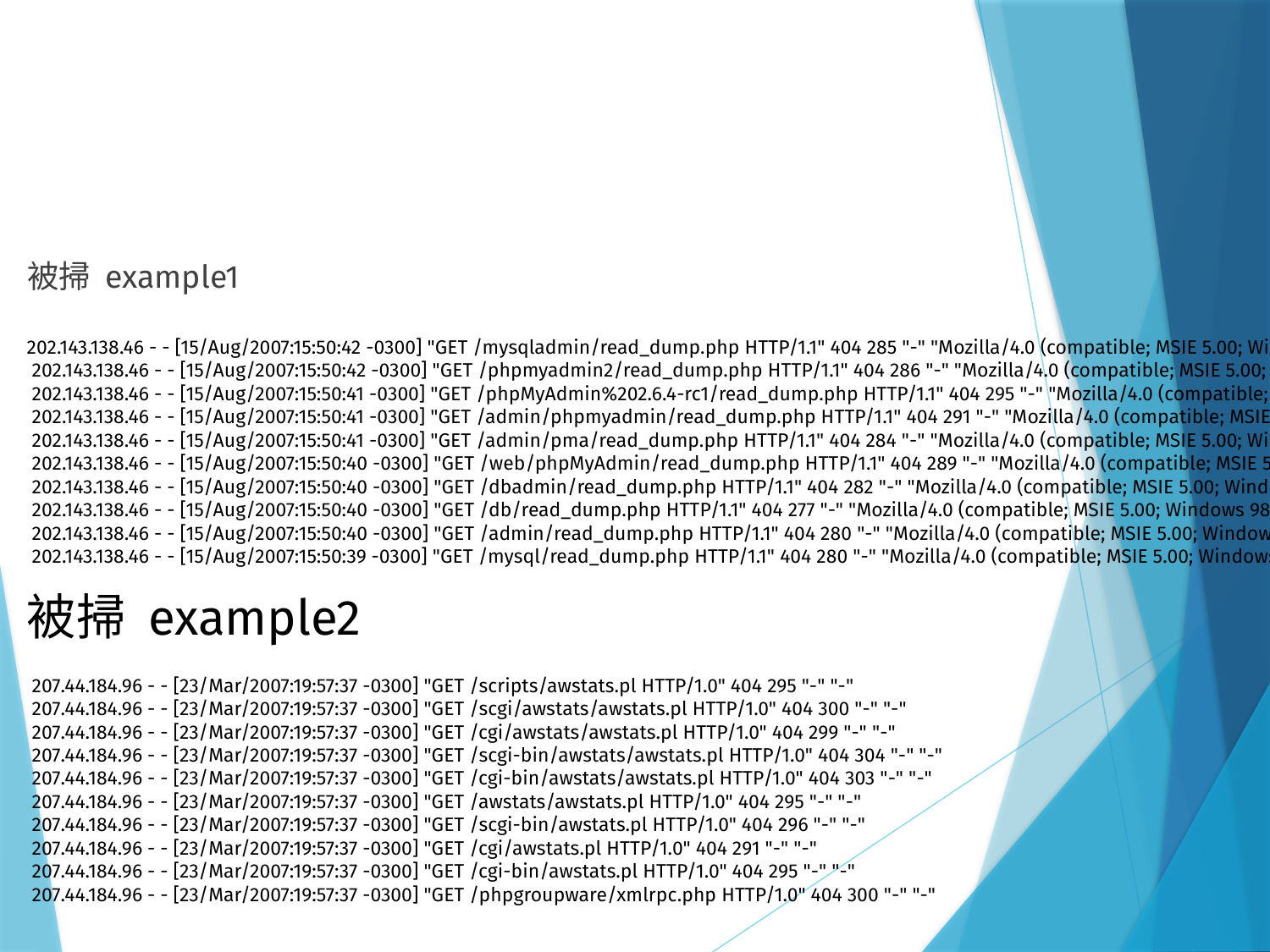

#
被掃 example1

202.143.138.46 - - [15/Aug/2007:15:50:42 -0300] "GET /mysqladmin/read_dump.php HTTP/1.1" 404 285 "-" "Mozilla/4.0 (compatible; MSIE 5.00; Windows 98)"
 202.143.138.46 - - [15/Aug/2007:15:50:42 -0300] "GET /phpmyadmin2/read_dump.php HTTP/1.1" 404 286 "-" "Mozilla/4.0 (compatible; MSIE 5.00; Windows 98)"
 202.143.138.46 - - [15/Aug/2007:15:50:41 -0300] "GET /phpMyAdmin%202.6.4-rc1/read_dump.php HTTP/1.1" 404 295 "-" "Mozilla/4.0 (compatible; MSIE 5.00; Windows 98)"
 202.143.138.46 - - [15/Aug/2007:15:50:41 -0300] "GET /admin/phpmyadmin/read_dump.php HTTP/1.1" 404 291 "-" "Mozilla/4.0 (compatible; MSIE 5.00; Windows 98)"
 202.143.138.46 - - [15/Aug/2007:15:50:41 -0300] "GET /admin/pma/read_dump.php HTTP/1.1" 404 284 "-" "Mozilla/4.0 (compatible; MSIE 5.00; Windows 98)"
 202.143.138.46 - - [15/Aug/2007:15:50:40 -0300] "GET /web/phpMyAdmin/read_dump.php HTTP/1.1" 404 289 "-" "Mozilla/4.0 (compatible; MSIE 5.00; Windows 98)"
 202.143.138.46 - - [15/Aug/2007:15:50:40 -0300] "GET /dbadmin/read_dump.php HTTP/1.1" 404 282 "-" "Mozilla/4.0 (compatible; MSIE 5.00; Windows 98)"
 202.143.138.46 - - [15/Aug/2007:15:50:40 -0300] "GET /db/read_dump.php HTTP/1.1" 404 277 "-" "Mozilla/4.0 (compatible; MSIE 5.00; Windows 98)"
 202.143.138.46 - - [15/Aug/2007:15:50:40 -0300] "GET /admin/read_dump.php HTTP/1.1" 404 280 "-" "Mozilla/4.0 (compatible; MSIE 5.00; Windows 98)"
 202.143.138.46 - - [15/Aug/2007:15:50:39 -0300] "GET /mysql/read_dump.php HTTP/1.1" 404 280 "-" "Mozilla/4.0 (compatible; MSIE 5.00; Windows 98)"
被掃 example2

 207.44.184.96 - - [23/Mar/2007:19:57:37 -0300] "GET /scripts/awstats.pl HTTP/1.0" 404 295 "-" "-"
 207.44.184.96 - - [23/Mar/2007:19:57:37 -0300] "GET /scgi/awstats/awstats.pl HTTP/1.0" 404 300 "-" "-"
 207.44.184.96 - - [23/Mar/2007:19:57:37 -0300] "GET /cgi/awstats/awstats.pl HTTP/1.0" 404 299 "-" "-"
 207.44.184.96 - - [23/Mar/2007:19:57:37 -0300] "GET /scgi-bin/awstats/awstats.pl HTTP/1.0" 404 304 "-" "-"
 207.44.184.96 - - [23/Mar/2007:19:57:37 -0300] "GET /cgi-bin/awstats/awstats.pl HTTP/1.0" 404 303 "-" "-"
 207.44.184.96 - - [23/Mar/2007:19:57:37 -0300] "GET /awstats/awstats.pl HTTP/1.0" 404 295 "-" "-"
 207.44.184.96 - - [23/Mar/2007:19:57:37 -0300] "GET /scgi-bin/awstats.pl HTTP/1.0" 404 296 "-" "-"
 207.44.184.96 - - [23/Mar/2007:19:57:37 -0300] "GET /cgi/awstats.pl HTTP/1.0" 404 291 "-" "-"
 207.44.184.96 - - [23/Mar/2007:19:57:37 -0300] "GET /cgi-bin/awstats.pl HTTP/1.0" 404 295 "-" "-"
 207.44.184.96 - - [23/Mar/2007:19:57:37 -0300] "GET /phpgroupware/xmlrpc.php HTTP/1.0" 404 300 "-" "-"